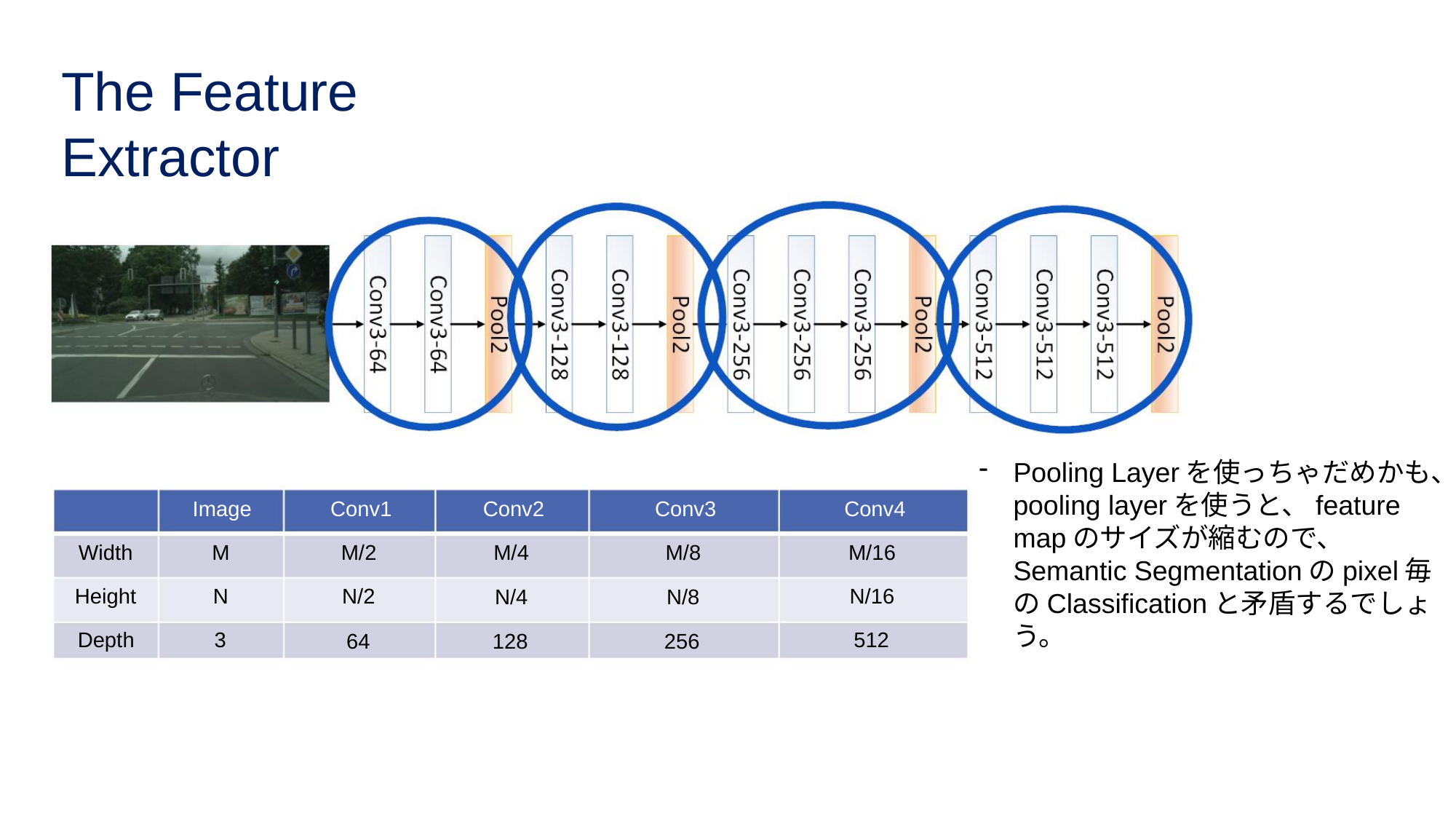

The Feature Extractor
Pooling Layerを使っちゃだめかも、pooling layerを使うと、feature mapのサイズが縮むので、 Semantic Segmentationのpixel毎のClassificationと⽭盾するでしょう。
Image
Conv1
M/2
N/2
Conv2
M/4
Conv3
M/8
Conv4
M/16
N/16
512
Width
Height
Depth
M
N
3
N/4
N/8
64
128
256